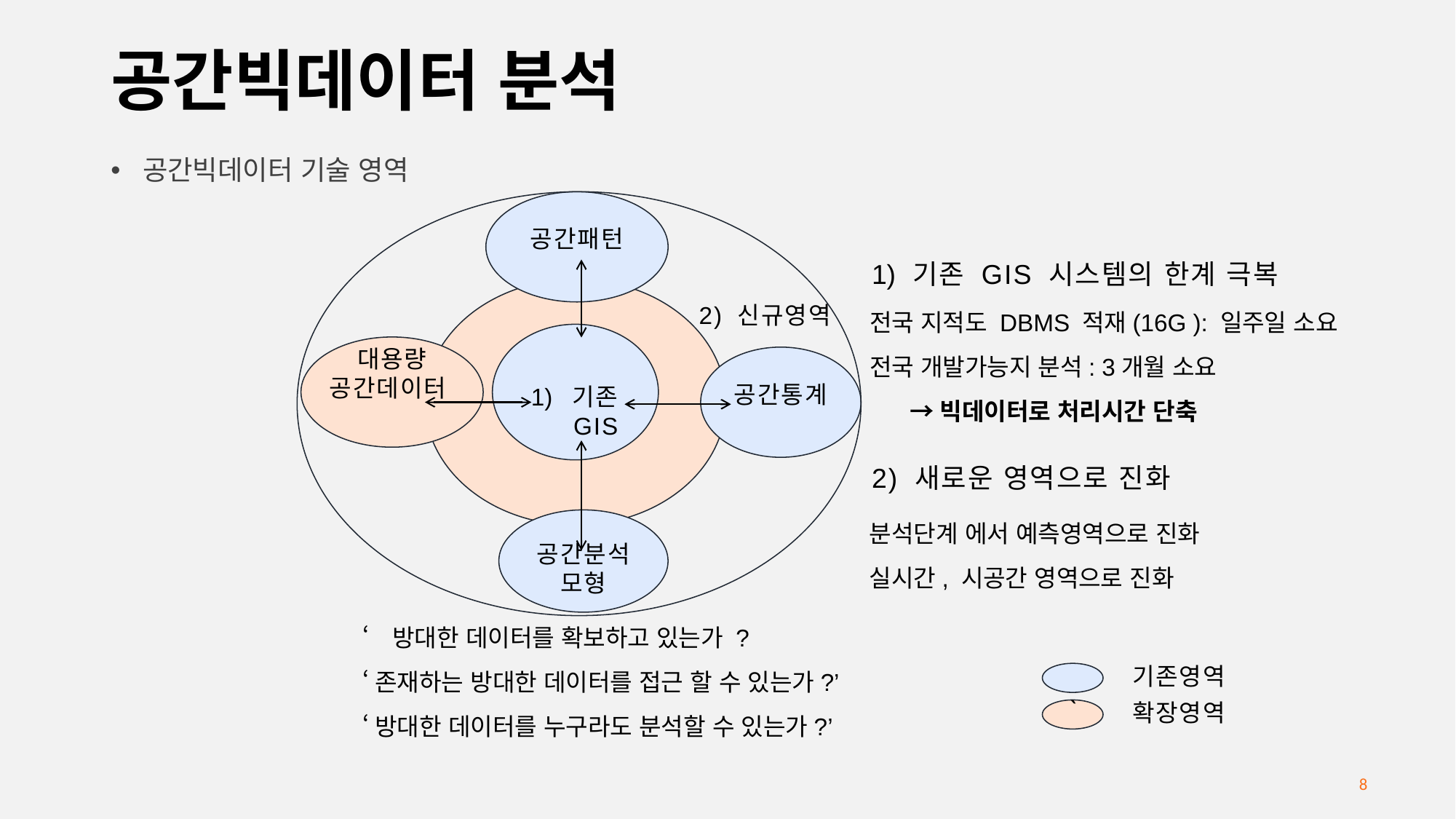

# 공간빅데이터 분석

공간빅데이터 기술 영역

공간패턴

기존 GIS 시스템의 한계 극복

2) 신규영역
전국 지적도 DBMS 적재(16G ): 일주일 소요
전국 개발가능지 분석: 3개월 소요
      →빅데이터로 처리시간 단축
기존 GIS

대용량
공간데이터

공간통계

2) 새로운 영역으로 진화
공간분석
모형
분석단계 에서 예측영역으로 진화
실시간, 시공간 영역으로 진화
‘방대한 데이터를 확보하고 있는가 ?
‘존재하는 방대한 데이터를 접근 할 수 있는가?’
‘방대한 데이터를 누구라도 분석할 수 있는가?’
기존영역

확장영역
`